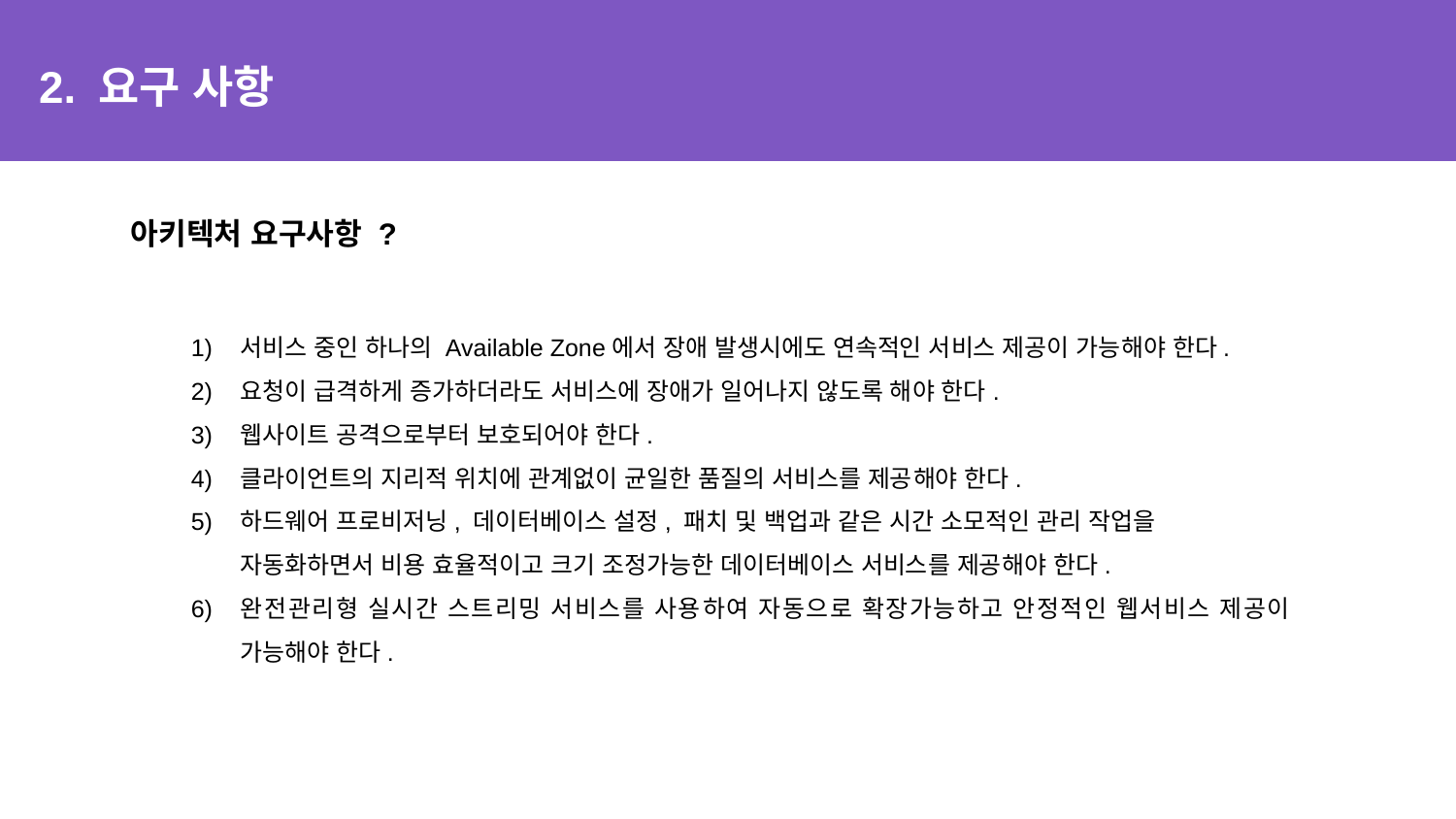

# 2. 요구 사항
아키텍처 요구사항 ?
서비스 중인 하나의 Available Zone에서 장애 발생시에도 연속적인 서비스 제공이 가능해야 한다.
요청이 급격하게 증가하더라도 서비스에 장애가 일어나지 않도록 해야 한다.
웹사이트 공격으로부터 보호되어야 한다.
클라이언트의 지리적 위치에 관계없이 균일한 품질의 서비스를 제공해야 한다.
하드웨어 프로비저닝, 데이터베이스 설정, 패치 및 백업과 같은 시간 소모적인 관리 작업을 자동화하면서 비용 효율적이고 크기 조정가능한 데이터베이스 서비스를 제공해야 한다.
완전관리형 실시간 스트리밍 서비스를 사용하여 자동으로 확장가능하고 안정적인 웹서비스 제공이 가능해야 한다.